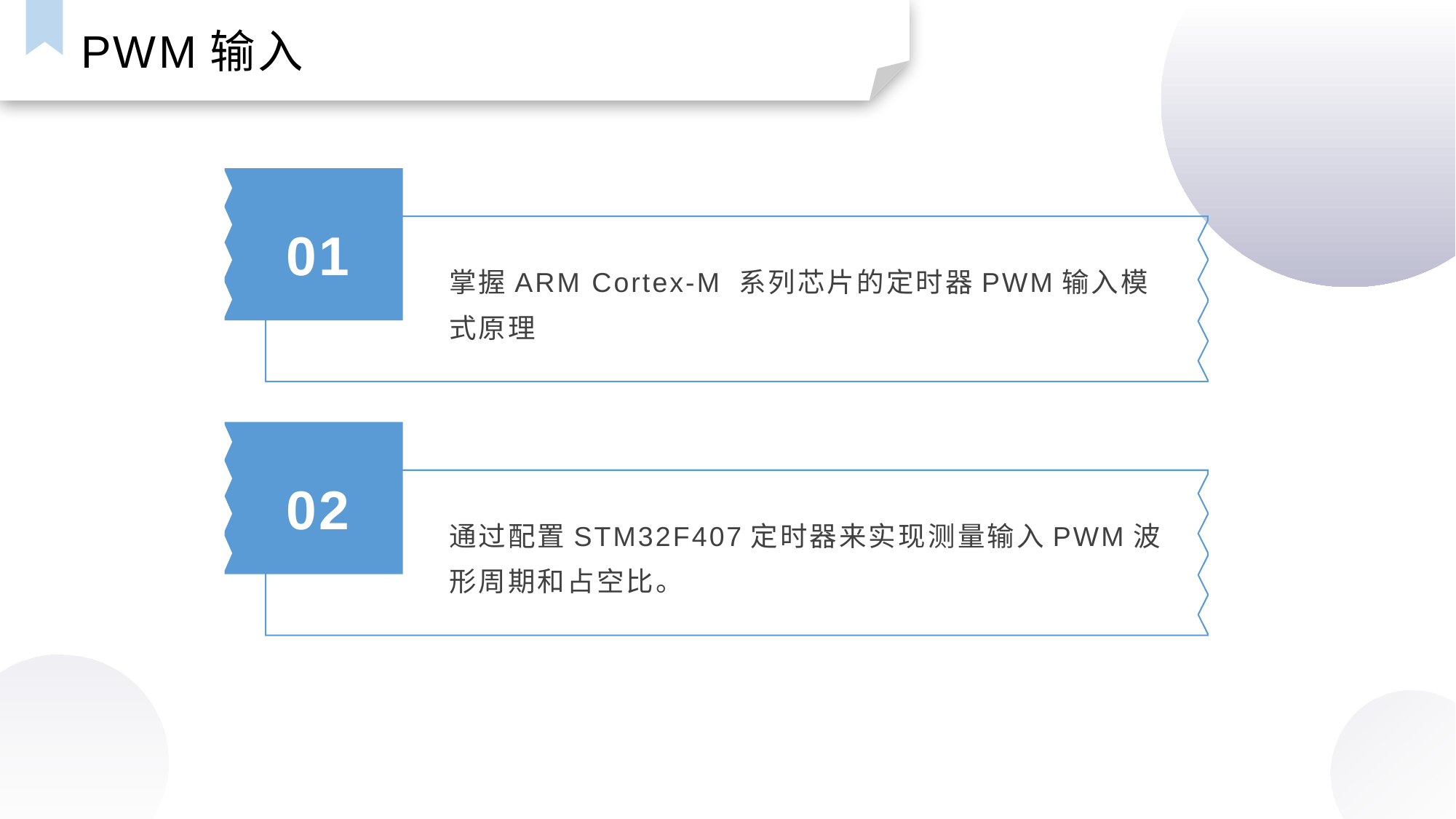

PWM输入

01

掌握ARM Cortex-M 系列芯片的定时器PWM输入模式原理

02

通过配置STM32F407定时器来实现测量输入PWM波形周期和占空比。